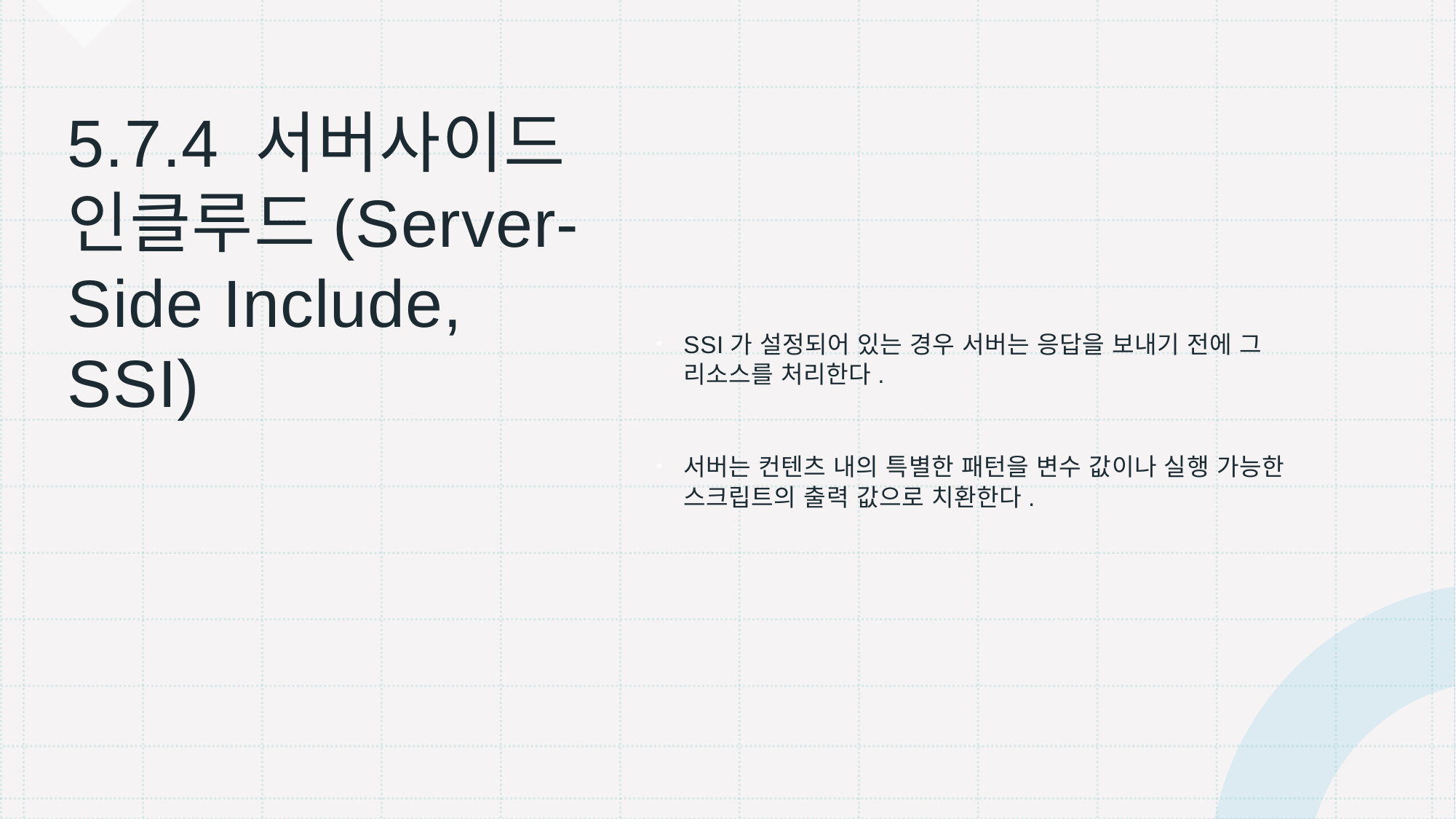

# 5.7.4 서버사이드 인클루드(Server-Side Include, SSI)
SSI가 설정되어 있는 경우 서버는 응답을 보내기 전에 그 리소스를 처리한다.

서버는 컨텐츠 내의 특별한 패턴을 변수 값이나 실행 가능한 스크립트의 출력 값으로 치환한다.